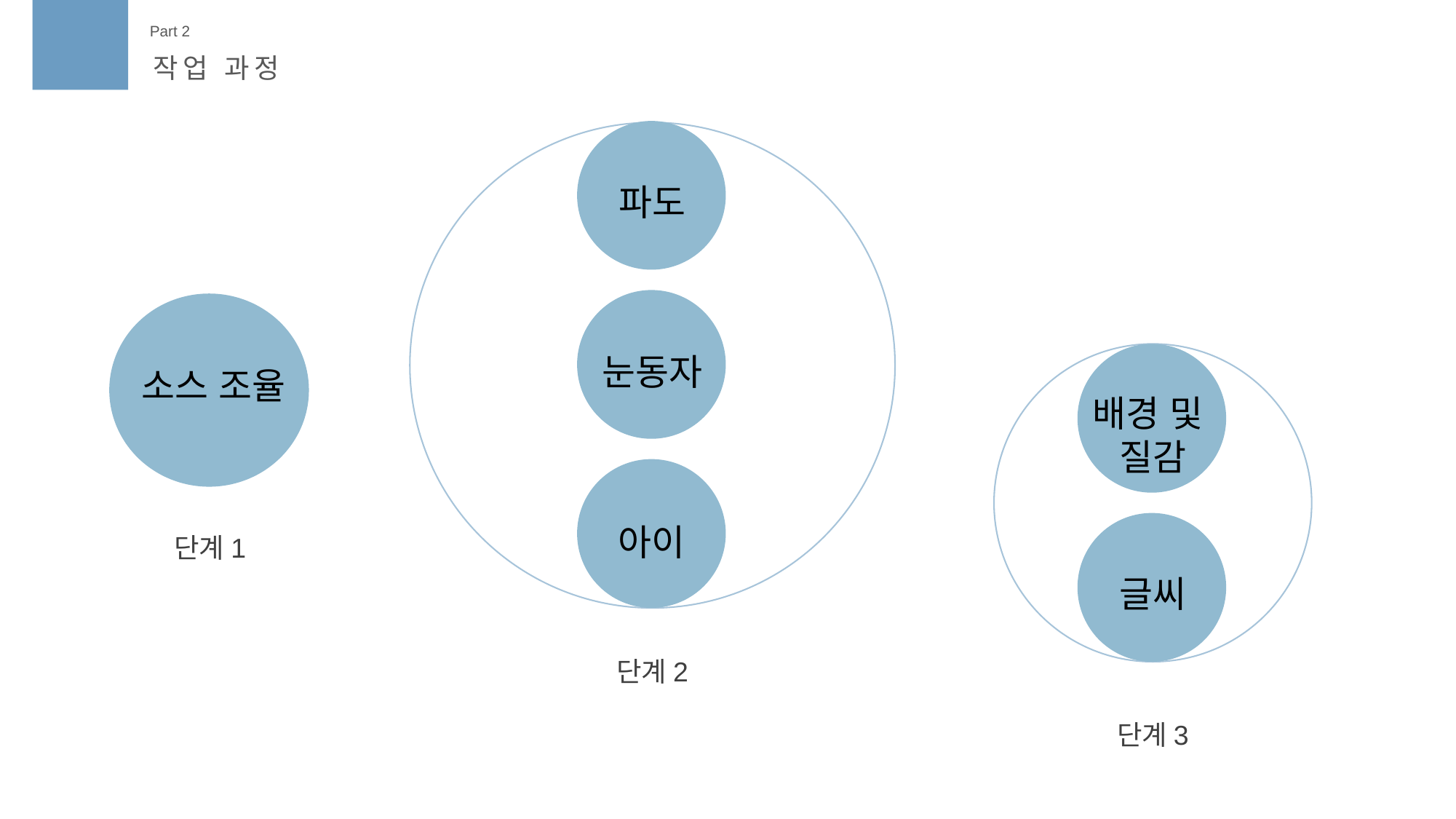

Part 2
작업 과정

파도

눈동자

 소스 조율
배경 및
질감

아이
단계1
글씨
단계2
단계3